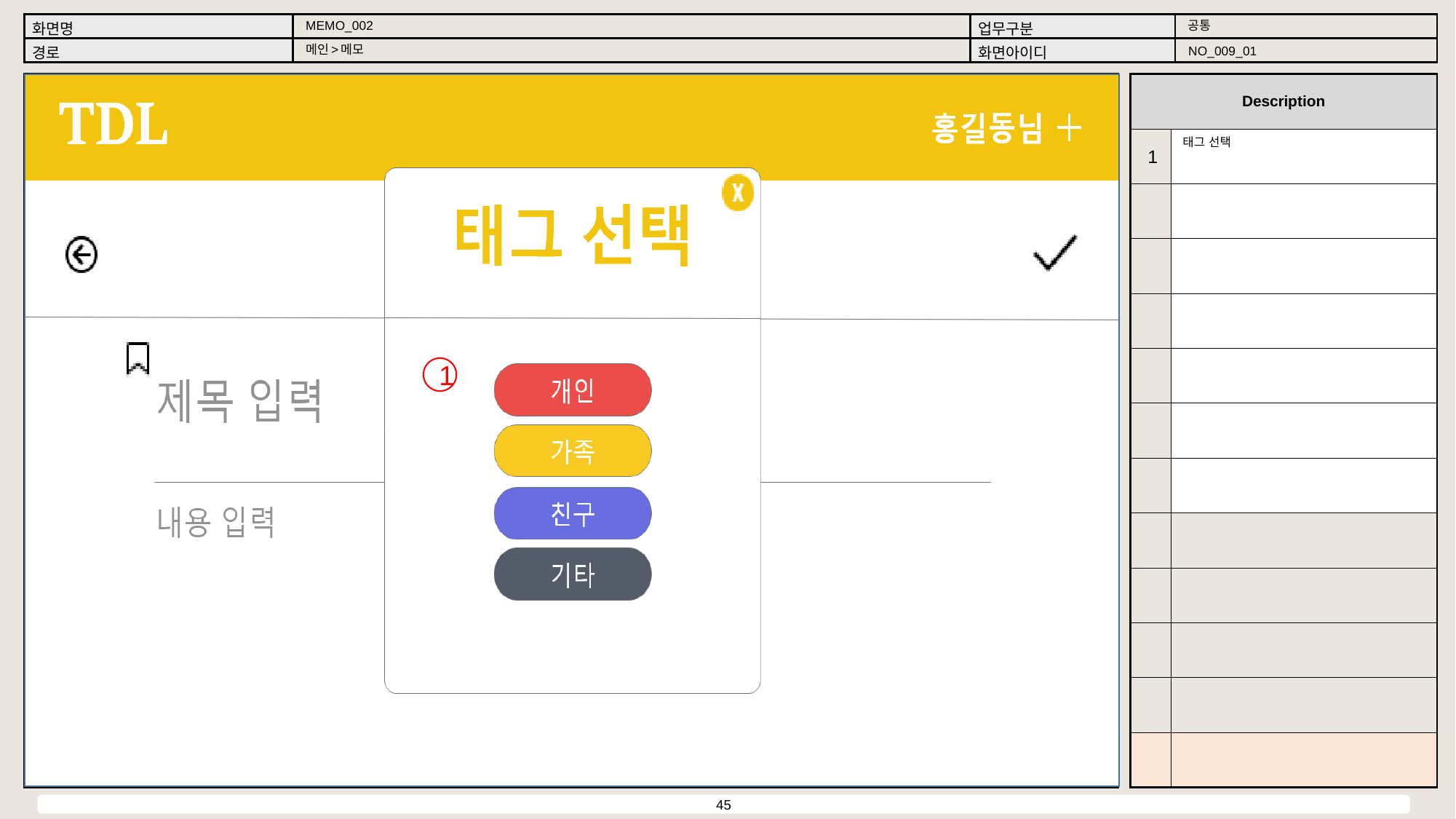

공통
MEMO_002
메인>메모
NO_009_01

태그 선택
1
1